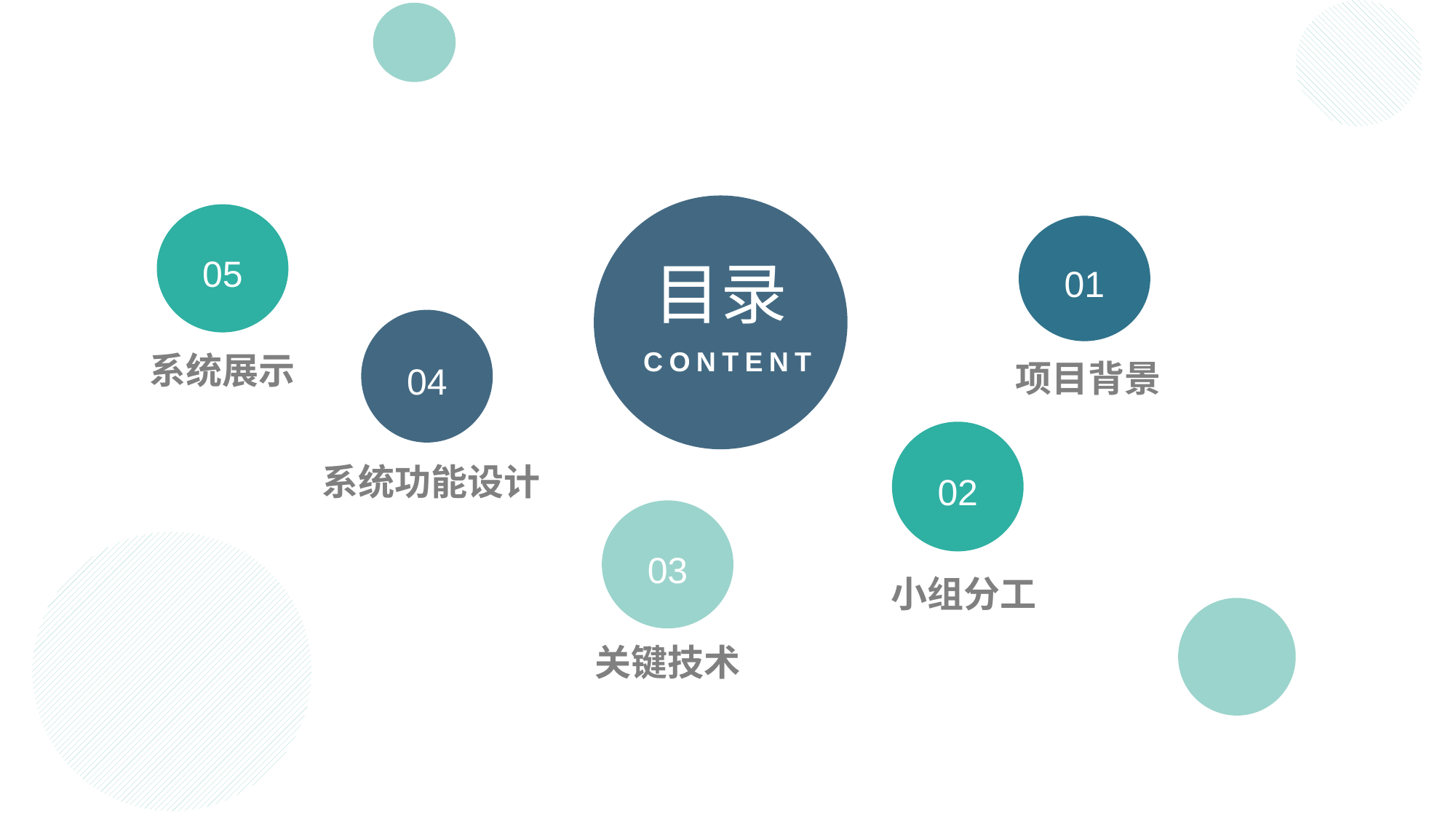

目录
CONTENT
05
01
04
系统展示
项目背景
02
系统功能设计
03

小组分工

关键技术